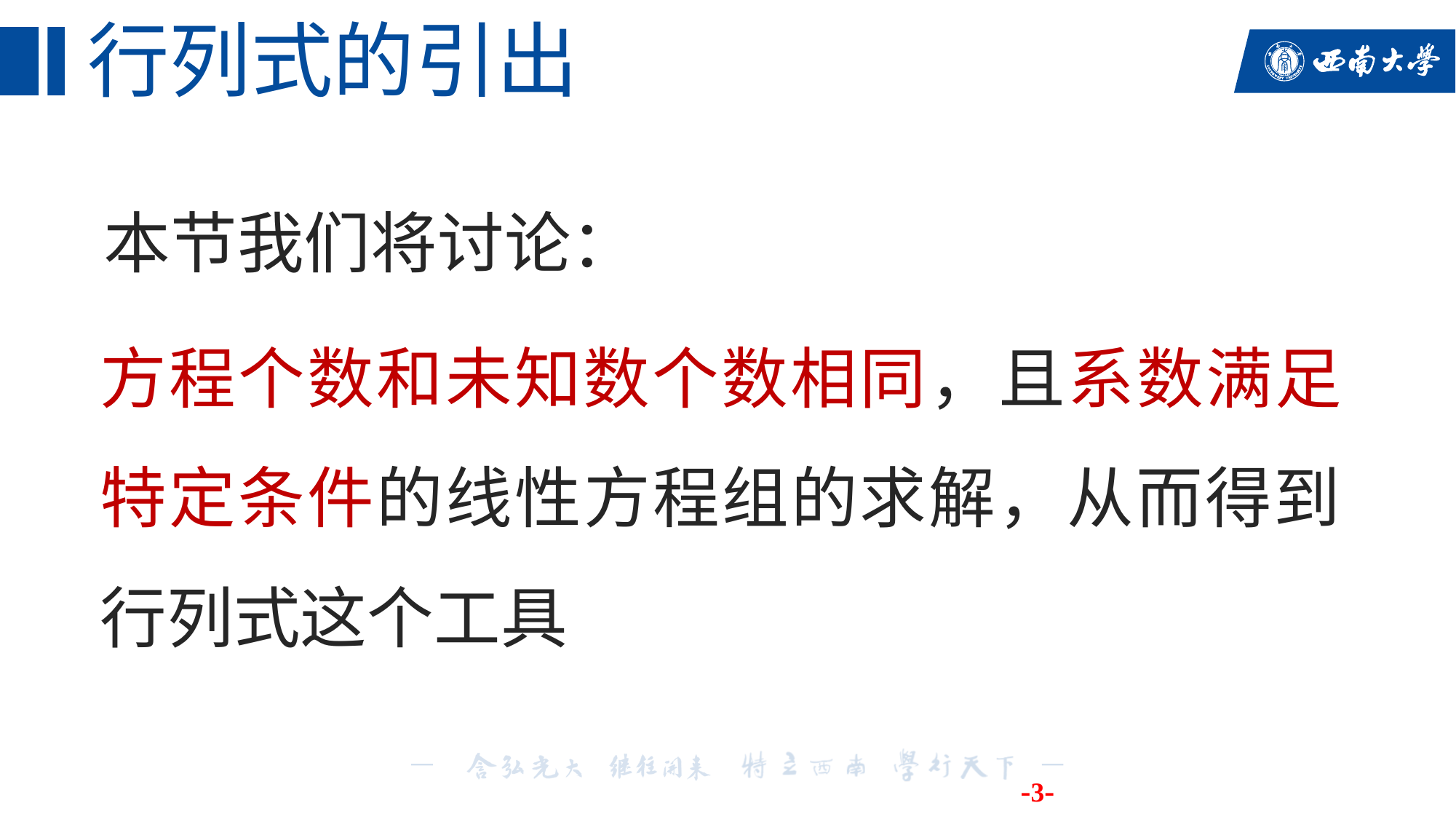

# 行列式的引出
 本节我们将讨论：
方程个数和未知数个数相同，且系数满足特定条件的线性方程组的求解，从而得到行列式这个工具
-3-